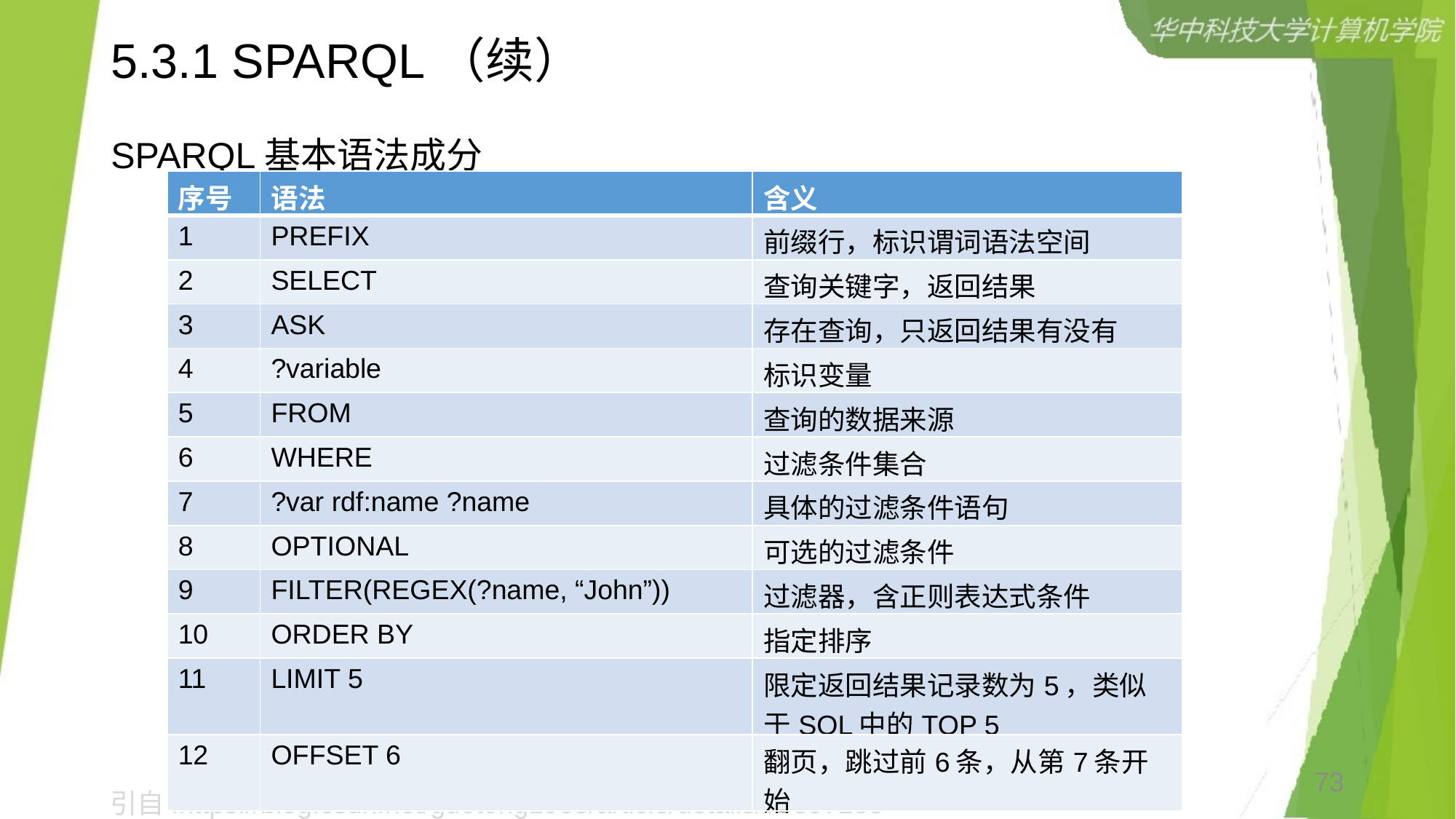

# 5.3.1 SPARQL（续）
SPARQL基本语法成分
| 序号 | 语法 | 含义 |
| --- | --- | --- |
| 1 | PREFIX | 前缀行，标识谓词语法空间 |
| 2 | SELECT | 查询关键字，返回结果 |
| 3 | ASK | 存在查询，只返回结果有没有 |
| 4 | ?variable | 标识变量 |
| 5 | FROM | 查询的数据来源 |
| 6 | WHERE | 过滤条件集合 |
| 7 | ?var rdf:name ?name | 具体的过滤条件语句 |
| 8 | OPTIONAL | 可选的过滤条件 |
| 9 | FILTER(REGEX(?name, “John”)) | 过滤器，含正则表达式条件 |
| 10 | ORDER BY | 指定排序 |
| 11 | LIMIT 5 | 限定返回结果记录数为5，类似于SQL中的TOP 5 |
| 12 | OFFSET 6 | 翻页，跳过前6条，从第7条开始 |
73
引自:https://blog.csdn.net/guotong1988/article/details/79397235